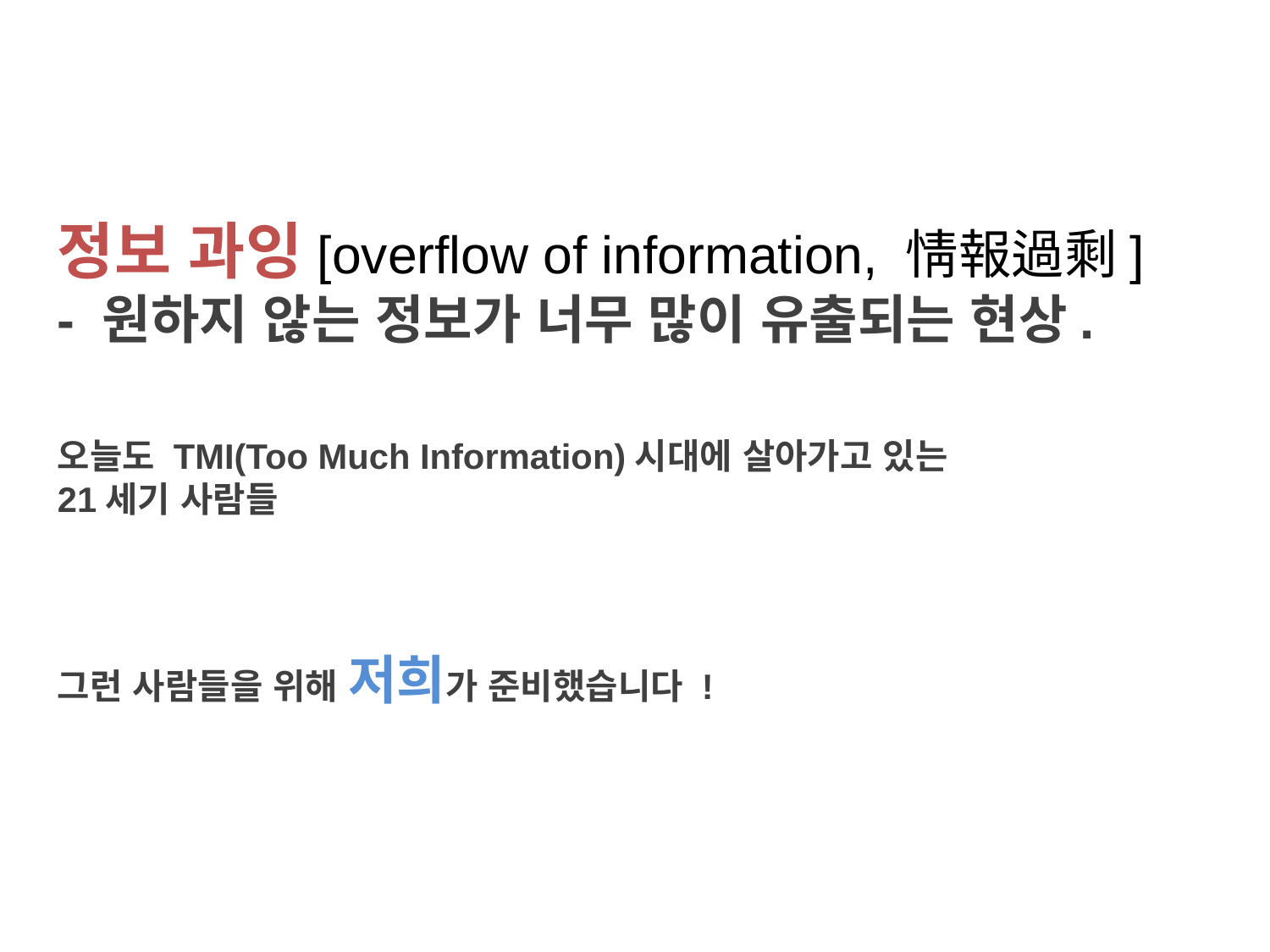

정보 과잉[overflow of information, 情報過剩]
- 원하지 않는 정보가 너무 많이 유출되는 현상.

오늘도 TMI(Too Much Information)시대에 살아가고 있는
21세기 사람들

그런 사람들을 위해 저희가 준비했습니다 !